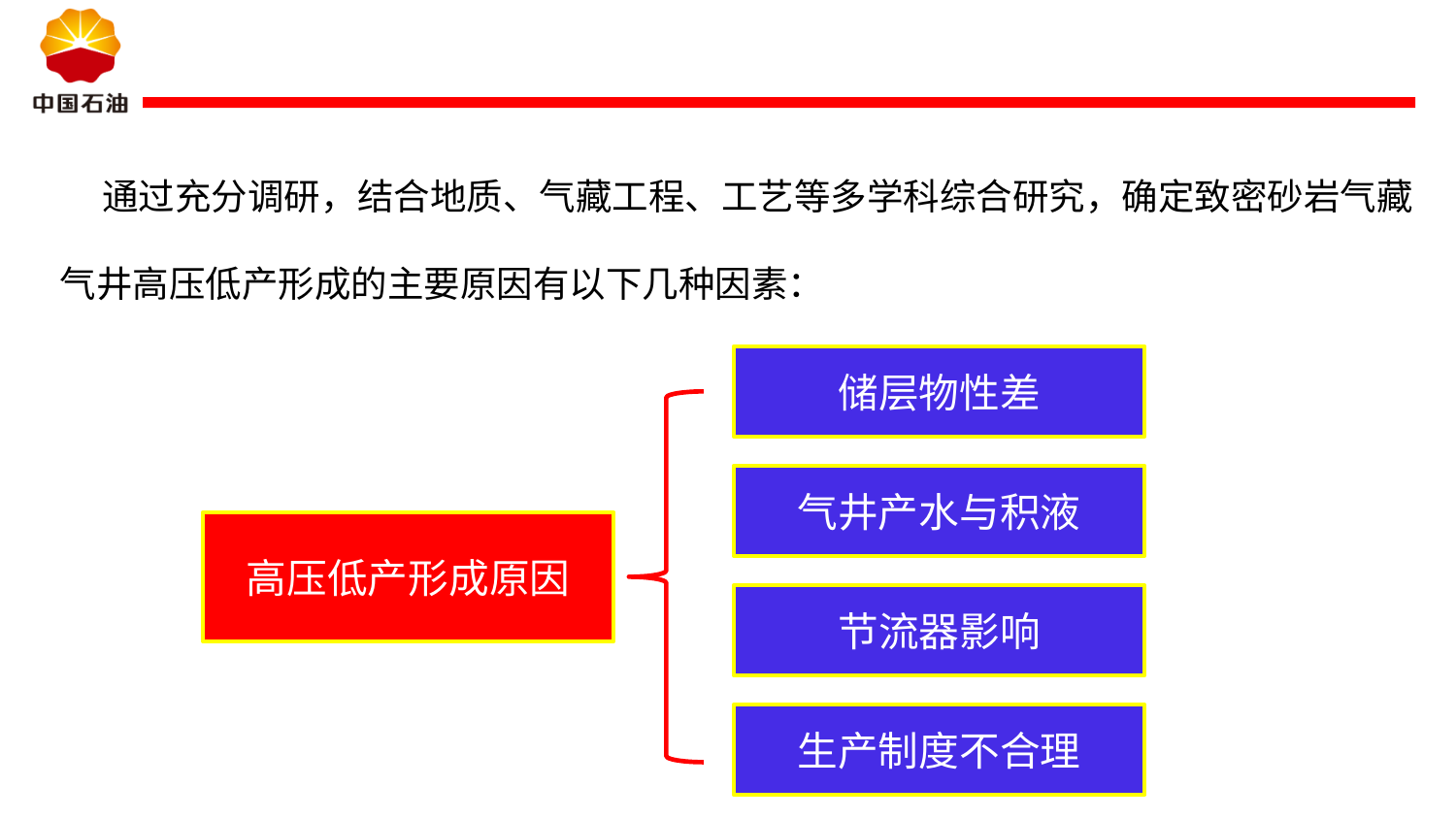

通过充分调研，结合地质、气藏工程、工艺等多学科综合研究，确定致密砂岩气藏气井高压低产形成的主要原因有以下几种因素：
储层物性差

气井产水与积液
高压低产形成原因
节流器影响
生产制度不合理